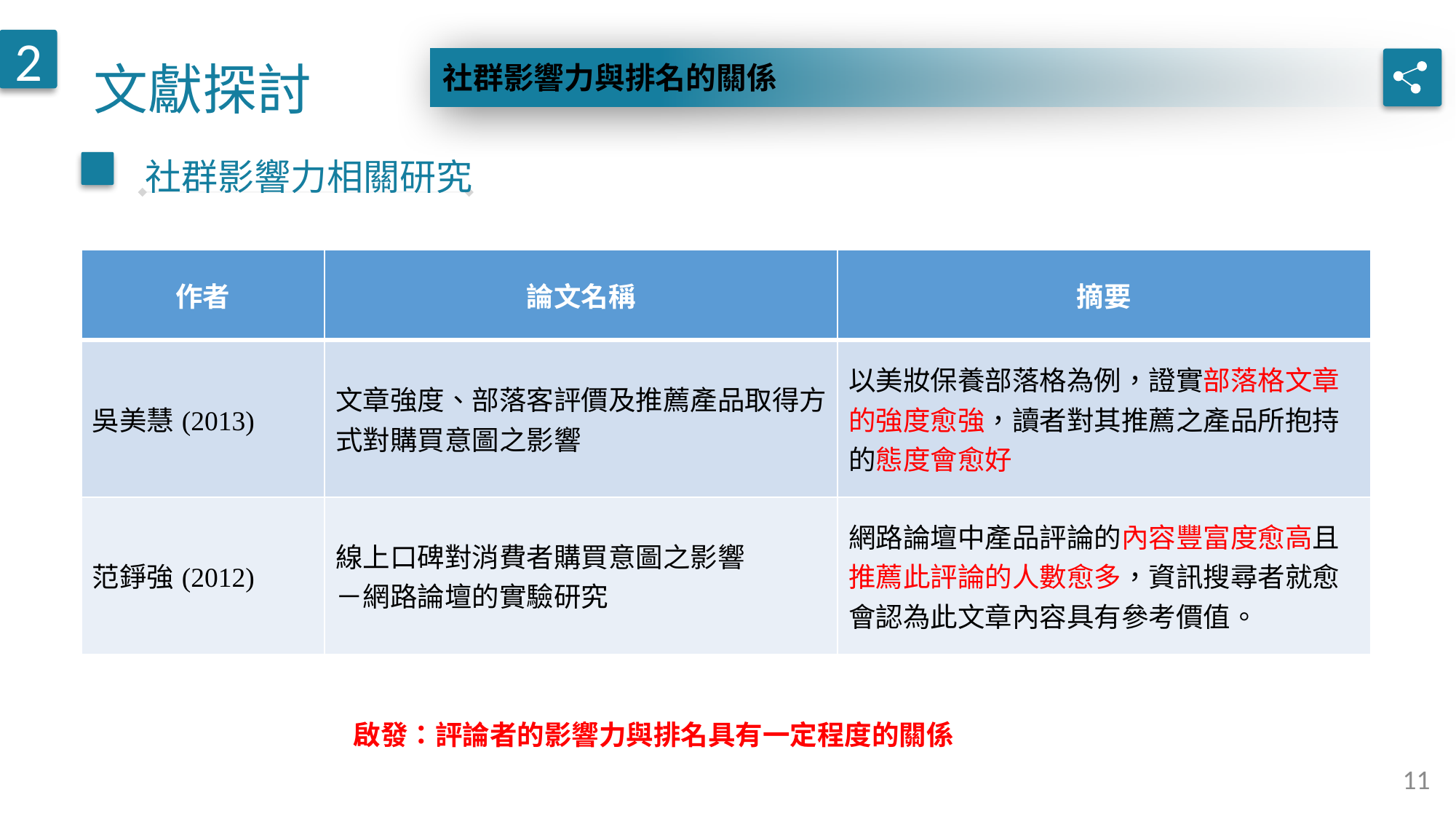

文獻探討
2

社群影響力與排名的關係

社群影響力相關研究

| 作者 | 論文名稱 | 摘要 |
| --- | --- | --- |
| 吳美慧(2013) | 文章強度、部落客評價及推薦產品取得方式對購買意圖之影響 | 以美妝保養部落格為例，證實部落格文章的強度愈強，讀者對其推薦之產品所抱持的態度會愈好 |
| 范錚強(2012) | 線上口碑對消費者購買意圖之影響 －網路論壇的實驗研究 | 網路論壇中產品評論的內容豐富度愈高且推薦此評論的人數愈多，資訊搜尋者就愈會認為此文章內容具有參考價值。 |
啟發：評論者的影響力與排名具有一定程度的關係
11